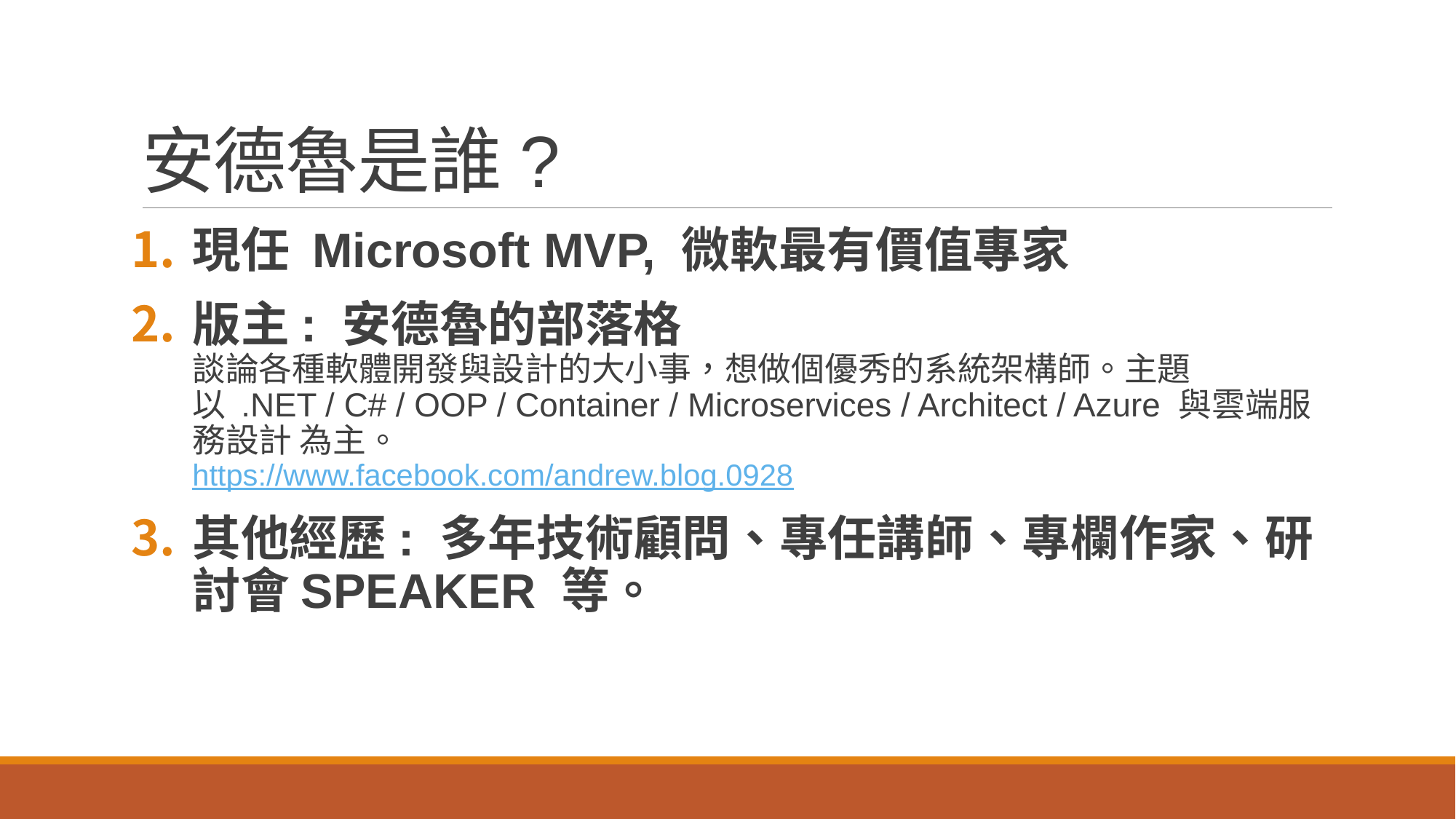

# 安德魯是誰?
現任 Microsoft MVP, 微軟最有價值專家
版主: 安德魯的部落格
談論各種軟體開發與設計的大小事，想做個優秀的系統架構師。主題以 .NET / C# / OOP / Container / Microservices / Architect / Azure 與雲端服務設計 為主。
https://www.facebook.com/andrew.blog.0928
其他經歷: 多年技術顧問、專任講師、專欄作家、研討會SPEAKER 等。